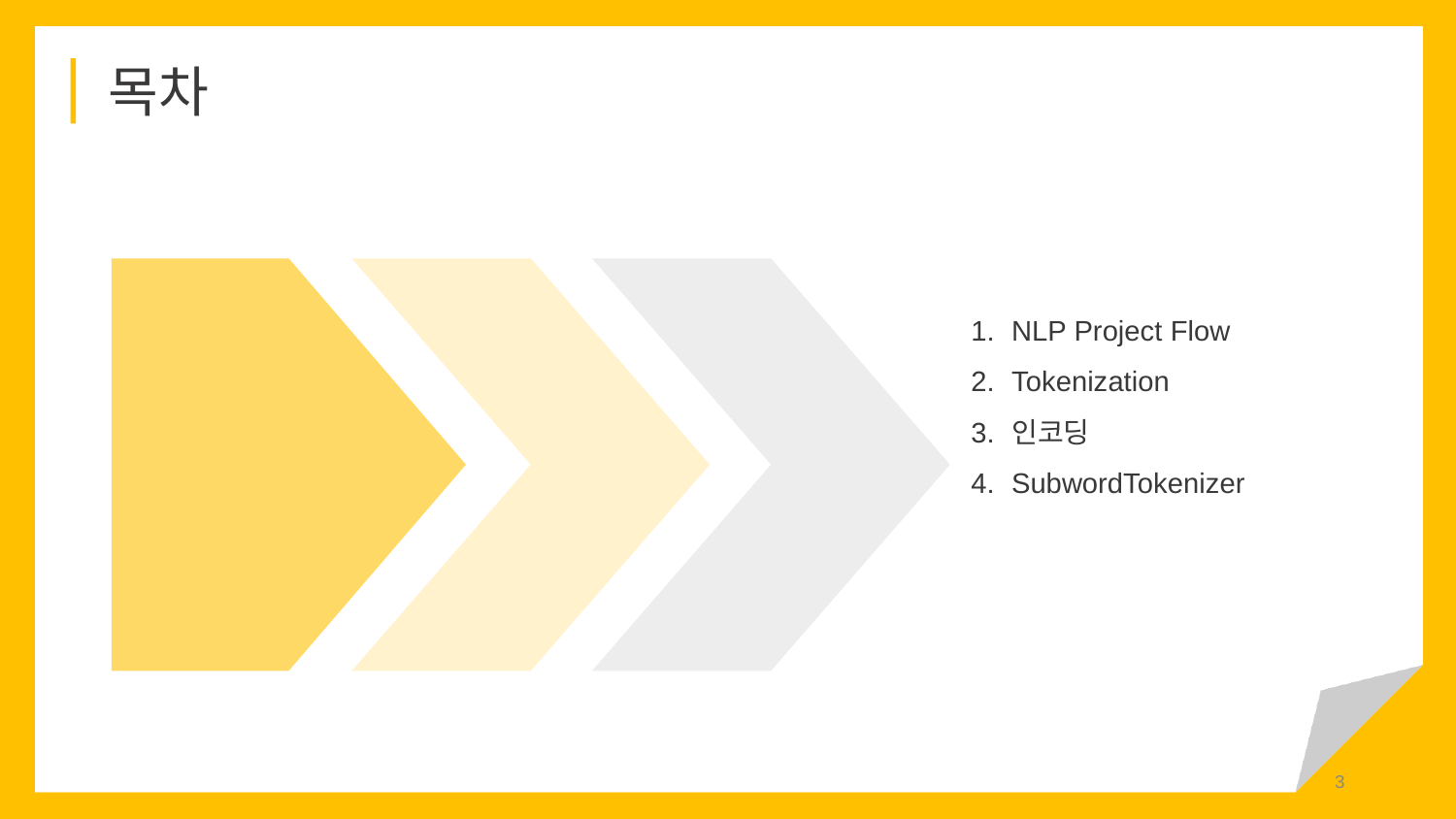

목차

NLP Project Flow
Tokenization
인코딩
SubwordTokenizer
3